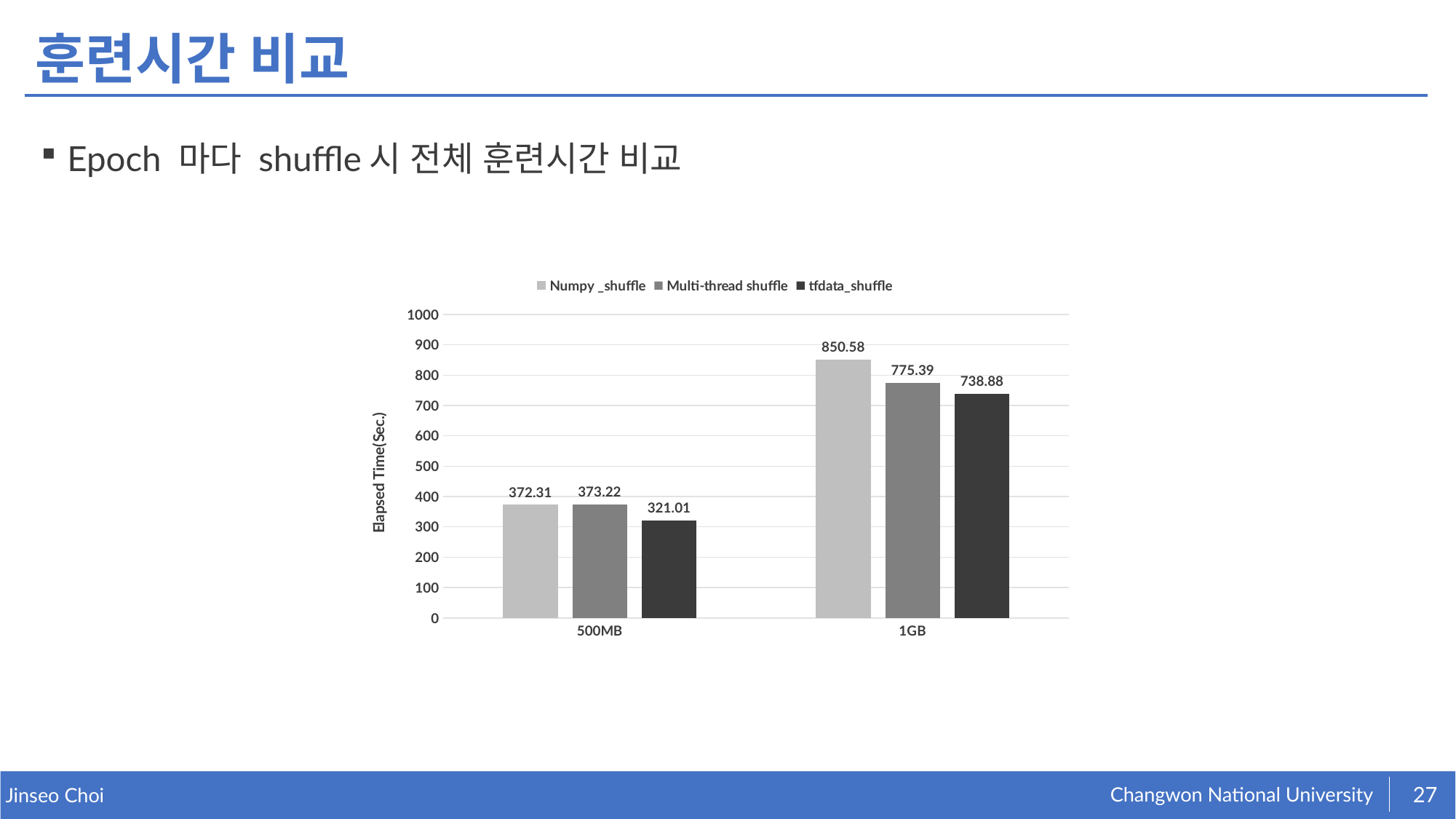

# 훈련시간 비교
Epoch 마다 shuffle시 전체 훈련시간 비교

### Chart

| Category | Numpy _shuffle | Multi-thread shuffle | tfdata_shuffle |
|---|---|---|---|
| 500MB | 372.31 | 373.22 | 321.01 |
| 1GB | 850.58 | 775.39 | 738.88 |
27